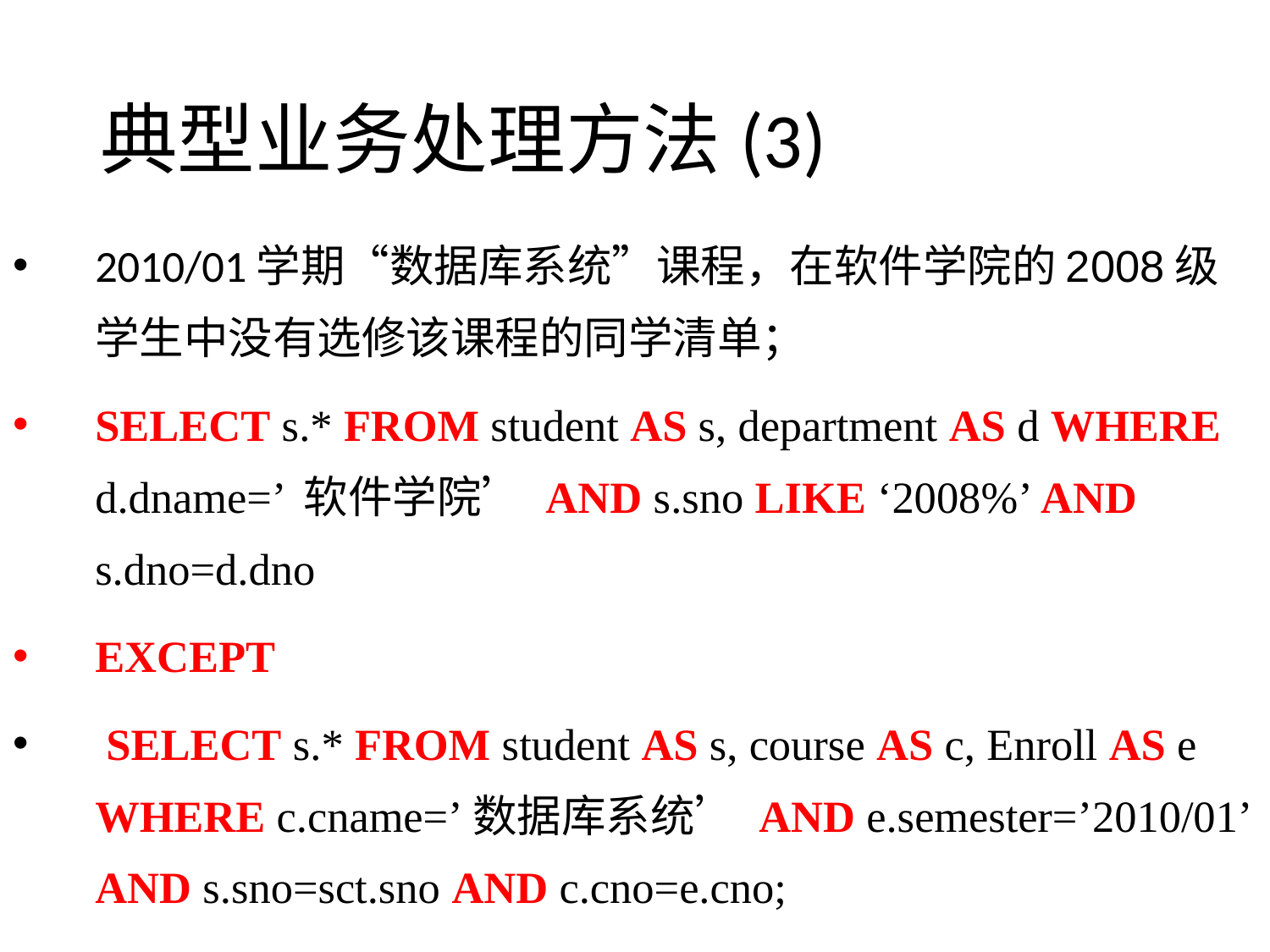

# 典型业务处理方法(3)
2010/01学期“数据库系统”课程，在软件学院的2008级学生中没有选修该课程的同学清单；
SELECT s.* FROM student AS s, department AS d WHERE d.dname=’ 软件学院’ AND s.sno LIKE ‘2008%’ AND s.dno=d.dno
EXCEPT
 SELECT s.* FROM student AS s, course AS c, Enroll AS e WHERE c.cname=’数据库系统’ AND e.semester=’2010/01’ AND s.sno=sct.sno AND c.cno=e.cno;